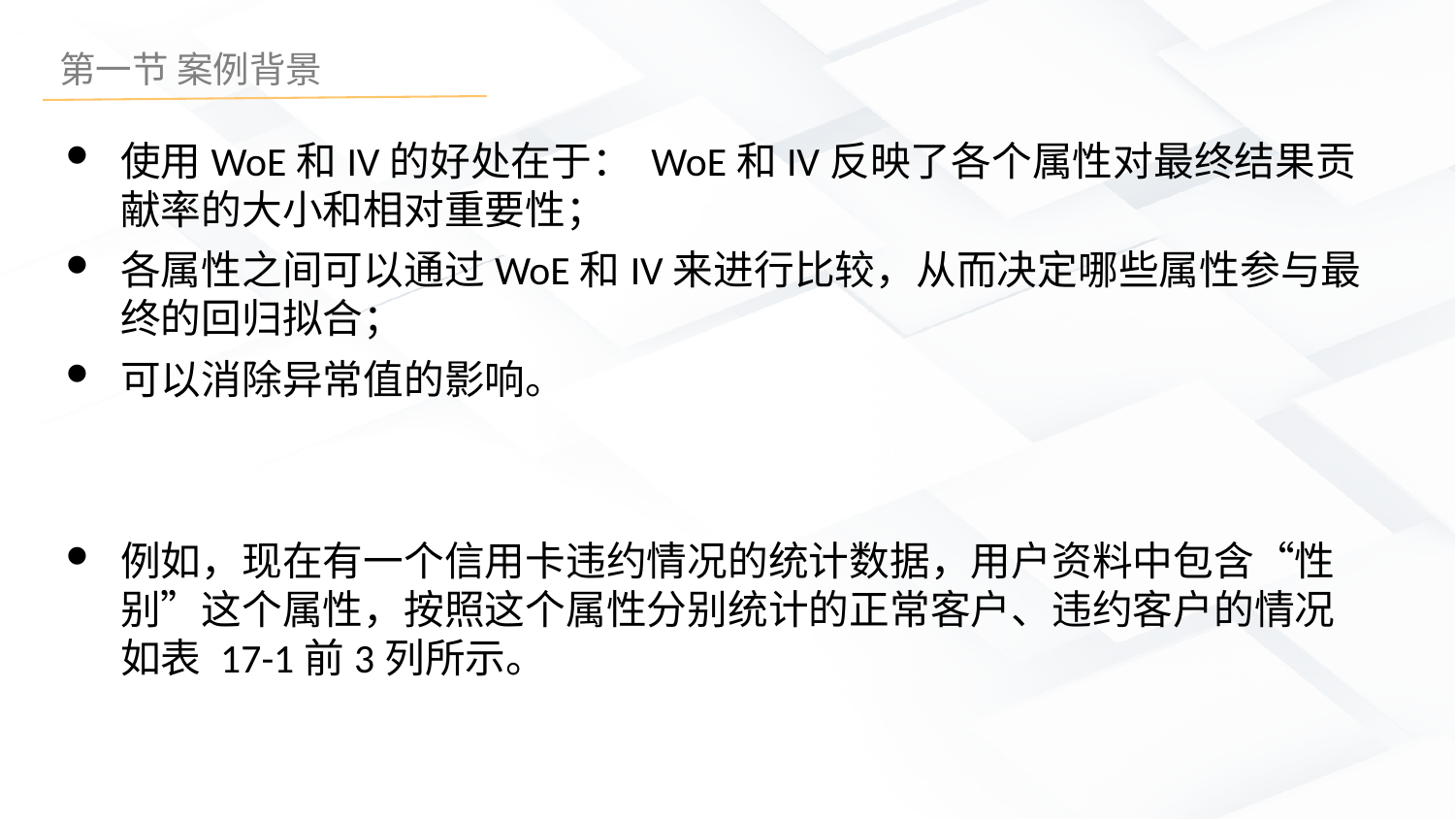

使用WoE和IV的好处在于： WoE和IV反映了各个属性对最终结果贡献率的大小和相对重要性；
各属性之间可以通过WoE和IV来进行比较，从而决定哪些属性参与最终的回归拟合；
可以消除异常值的影响。

例如，现在有一个信用卡违约情况的统计数据，用户资料中包含“性别”这个属性，按照这个属性分别统计的正常客户、违约客户的情况如表 17-1前3列所示。